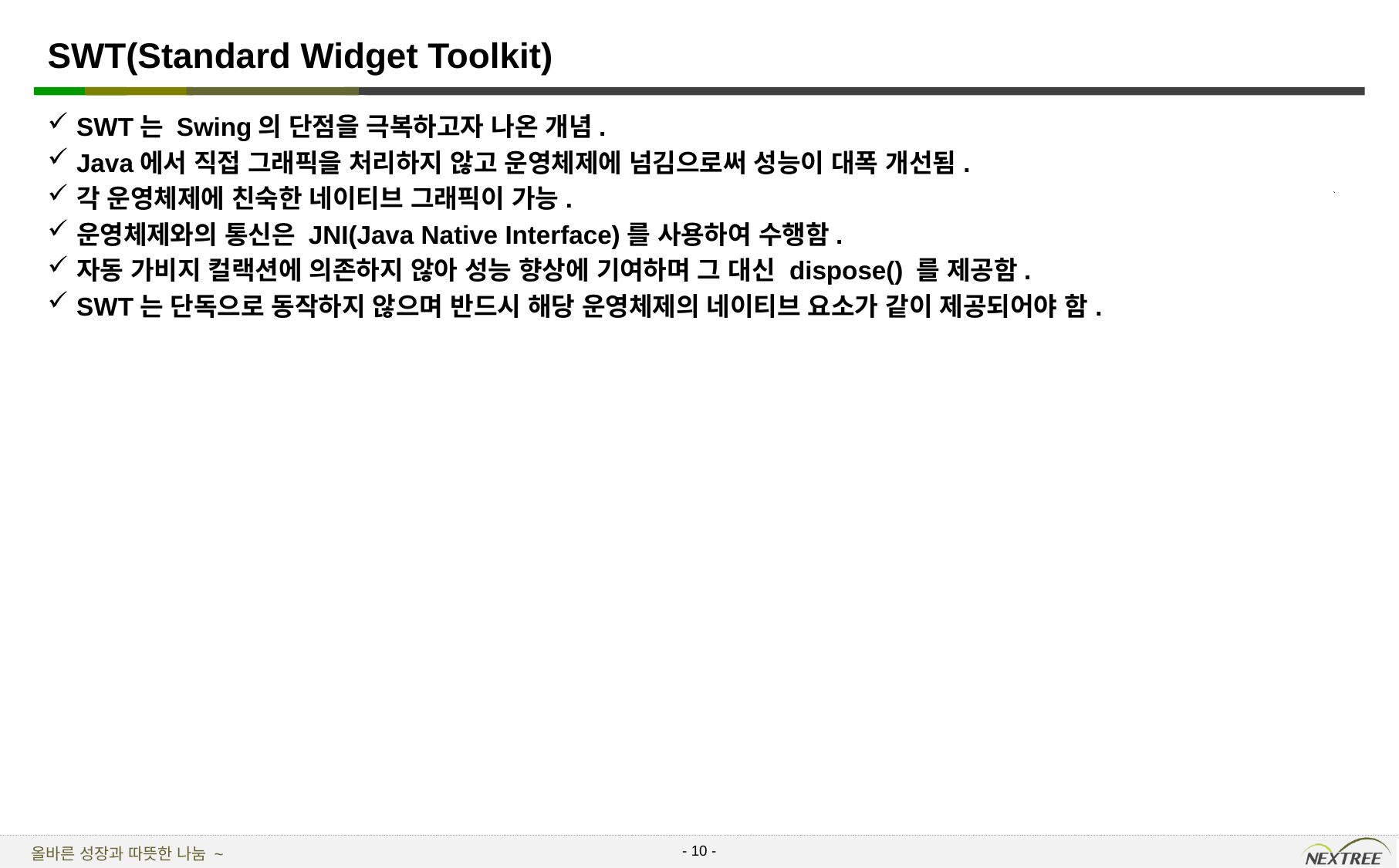

# SWT(Standard Widget Toolkit)
SWT는 Swing의 단점을 극복하고자 나온 개념.
Java에서 직접 그래픽을 처리하지 않고 운영체제에 넘김으로써 성능이 대폭 개선됨.
각 운영체제에 친숙한 네이티브 그래픽이 가능.
운영체제와의 통신은 JNI(Java Native Interface)를 사용하여 수행함.
자동 가비지 컬랙션에 의존하지 않아 성능 향상에 기여하며 그 대신 dispose() 를 제공함.
SWT는 단독으로 동작하지 않으며 반드시 해당 운영체제의 네이티브 요소가 같이 제공되어야 함.